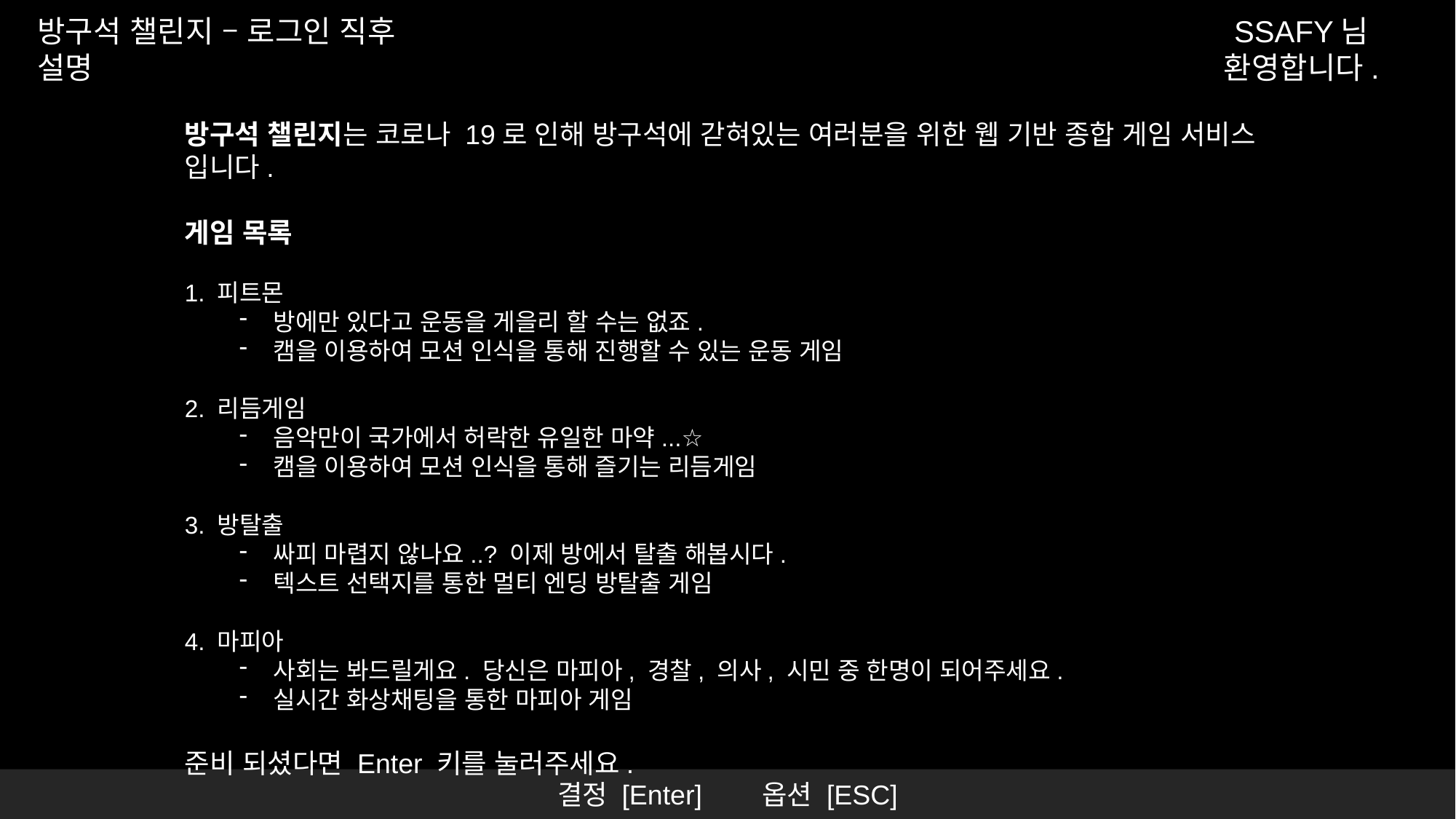

방구석 챌린지 – 로그인 직후 설명
SSAFY님 환영합니다.
방구석 챌린지는 코로나 19로 인해 방구석에 갇혀있는 여러분을 위한 웹 기반 종합 게임 서비스 입니다.

게임 목록

1. 피트몬
방에만 있다고 운동을 게을리 할 수는 없죠.
캠을 이용하여 모션 인식을 통해 진행할 수 있는 운동 게임

2. 리듬게임
음악만이 국가에서 허락한 유일한 마약...☆
캠을 이용하여 모션 인식을 통해 즐기는 리듬게임

3. 방탈출
싸피 마렵지 않나요..? 이제 방에서 탈출 해봅시다.
텍스트 선택지를 통한 멀티 엔딩 방탈출 게임

4. 마피아
사회는 봐드릴게요. 당신은 마피아, 경찰, 의사, 시민 중 한명이 되어주세요.
실시간 화상채팅을 통한 마피아 게임

준비 되셨다면 Enter 키를 눌러주세요.
결정 [Enter]       옵션 [ESC]